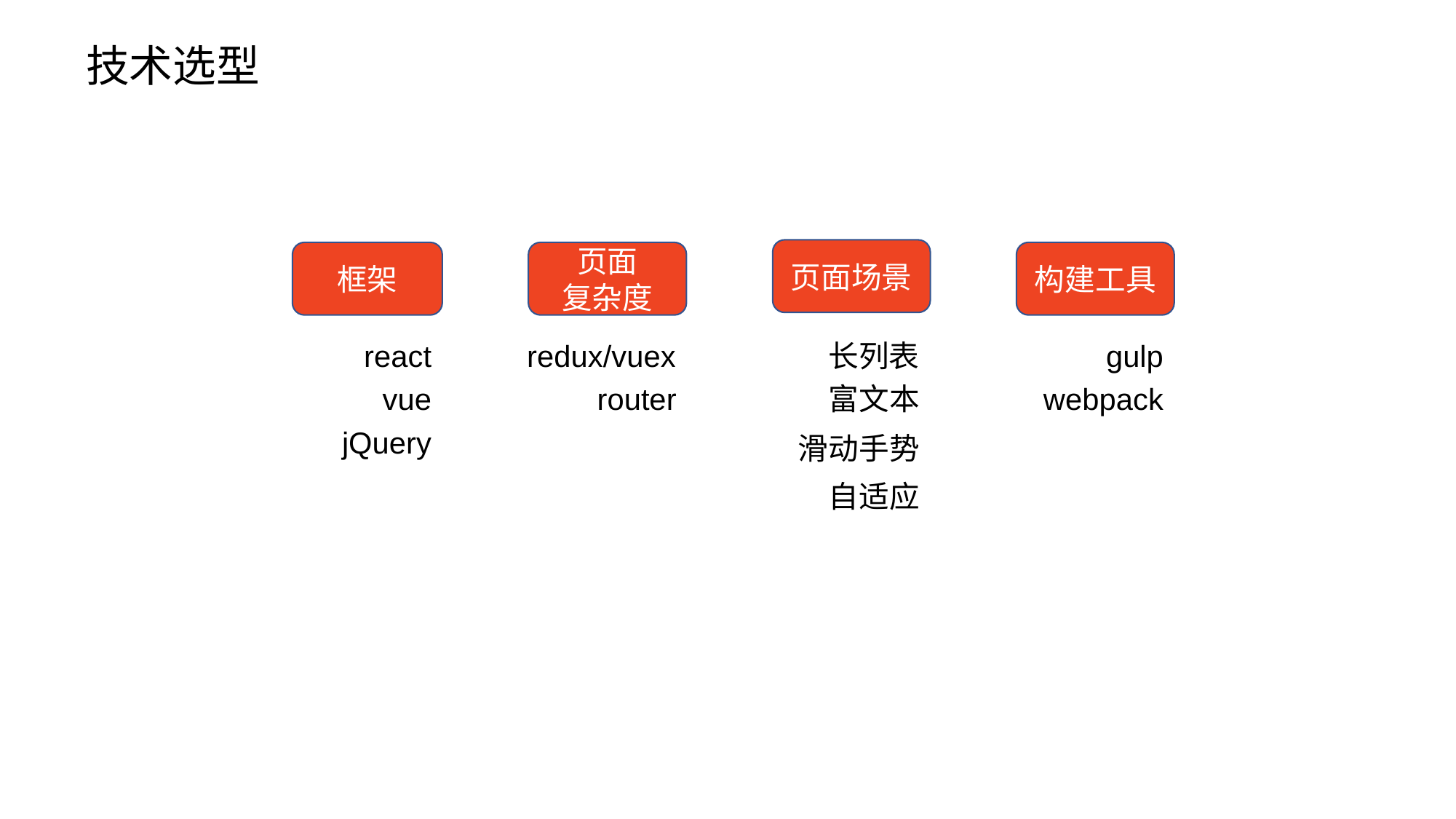

# 技术选型
页面场景
框架
页面
复杂度
构建工具
react
redux/vuex
长列表
gulp
富文本
webpack
vue
router
jQuery
滑动手势
自适应